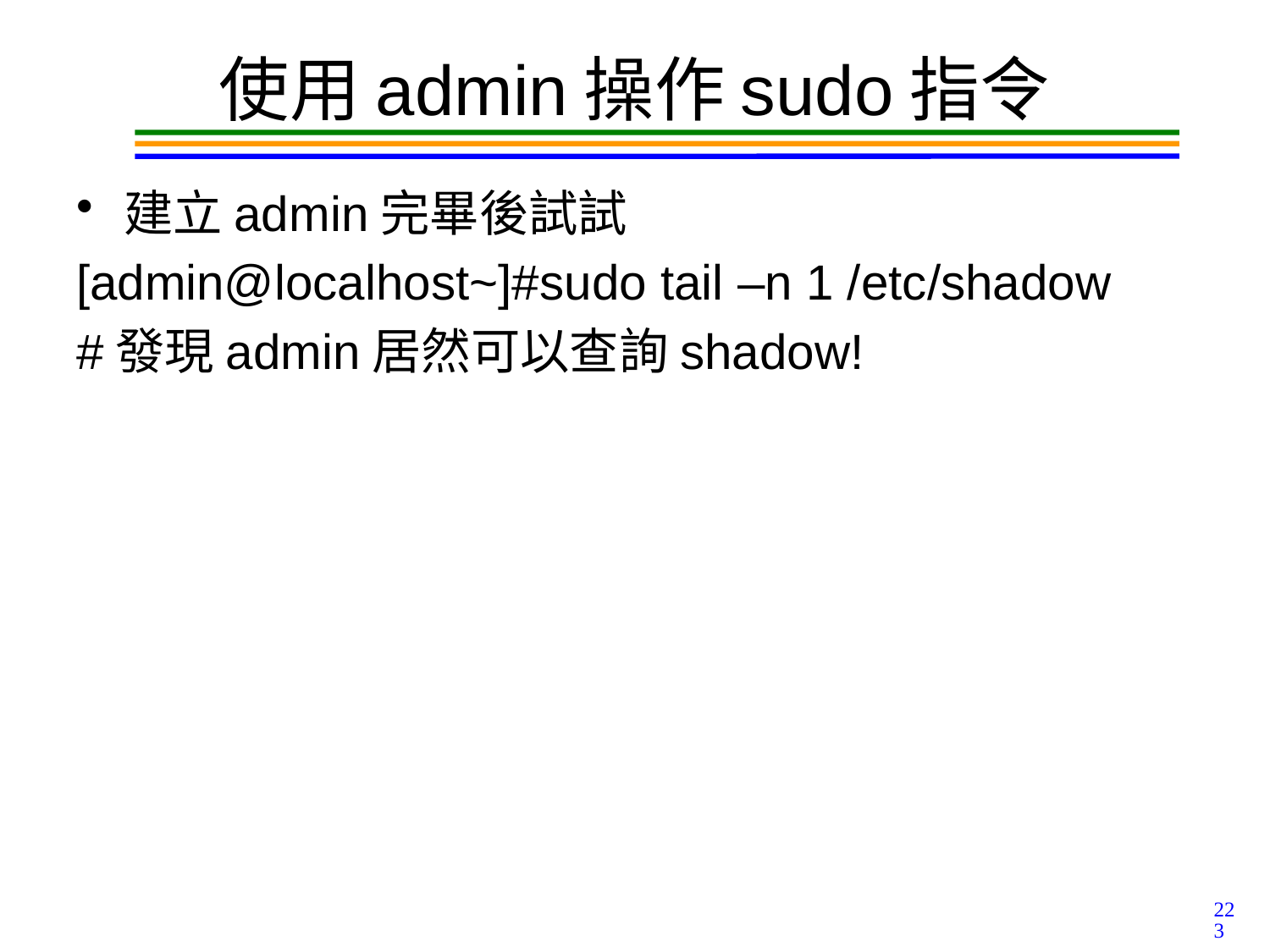

# 使用admin操作sudo指令
建立admin完畢後試試
[admin@localhost~]#sudo tail –n 1 /etc/shadow
#發現admin居然可以查詢shadow!
223